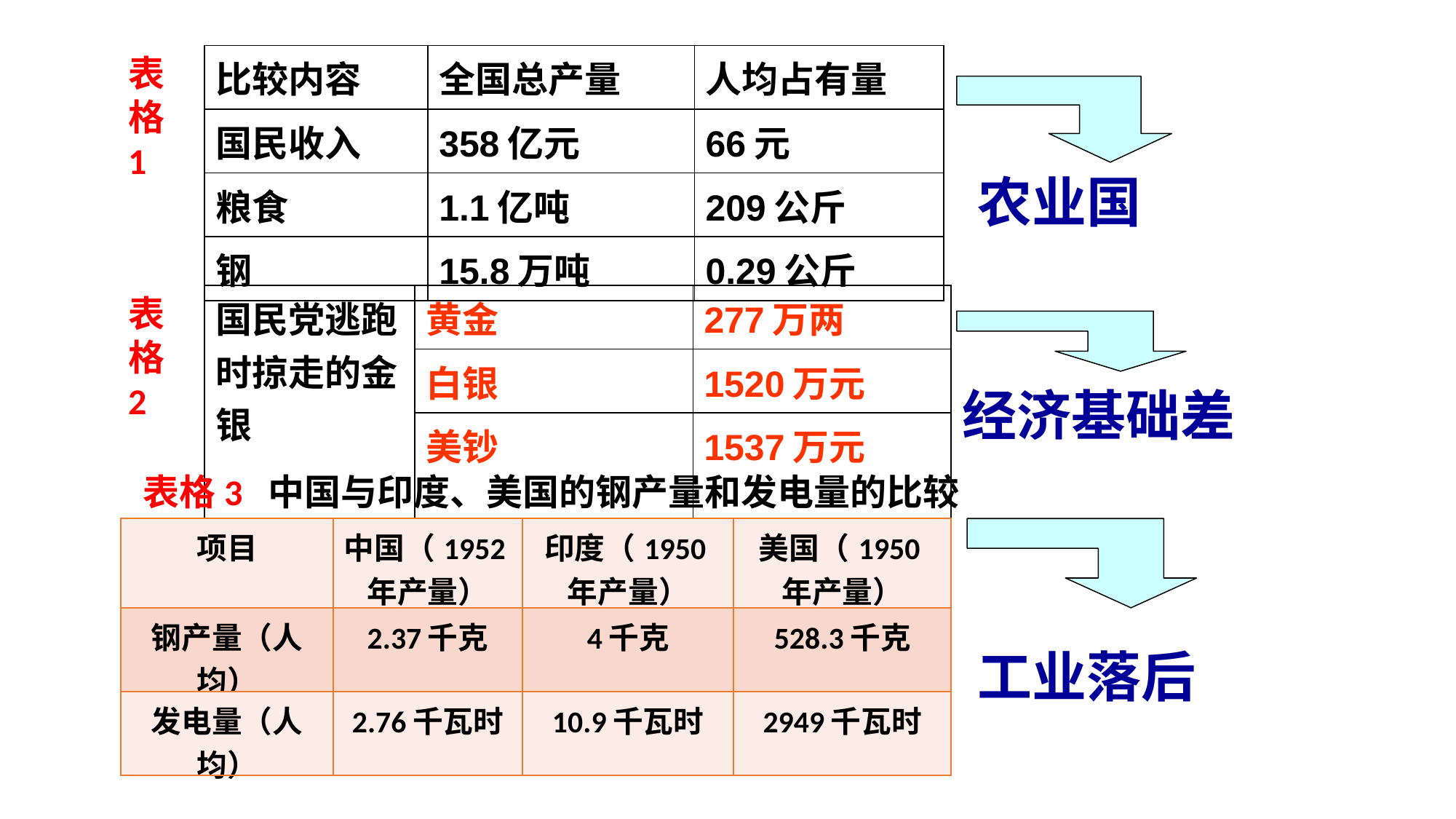

| 比较内容 | 全国总产量 | 人均占有量 |
| --- | --- | --- |
| 国民收入 | 358亿元 | 66元 |
| 粮食 | 1.1亿吨 | 209公斤 |
| 钢 | 15.8万吨 | 0.29公斤 |
表
格
1

农业国
表
格
2
| 国民党逃跑时掠走的金银 | 黄金 | 277万两 |
| --- | --- | --- |
|  | 白银 | 1520万元 |
|  | 美钞 | 1537万元 |

经济基础差
表格3  中国与印度、美国的钢产量和发电量的比较
| 项目 | 中国（1952年产量） | 印度（1950年产量） | 美国（1950年产量） |
| --- | --- | --- | --- |
| 钢产量（人均） | 2.37千克 | 4千克 | 528.3千克 |
| 发电量（人均） | 2.76千瓦时 | 10.9千瓦时 | 2949千瓦时 |

工业落后